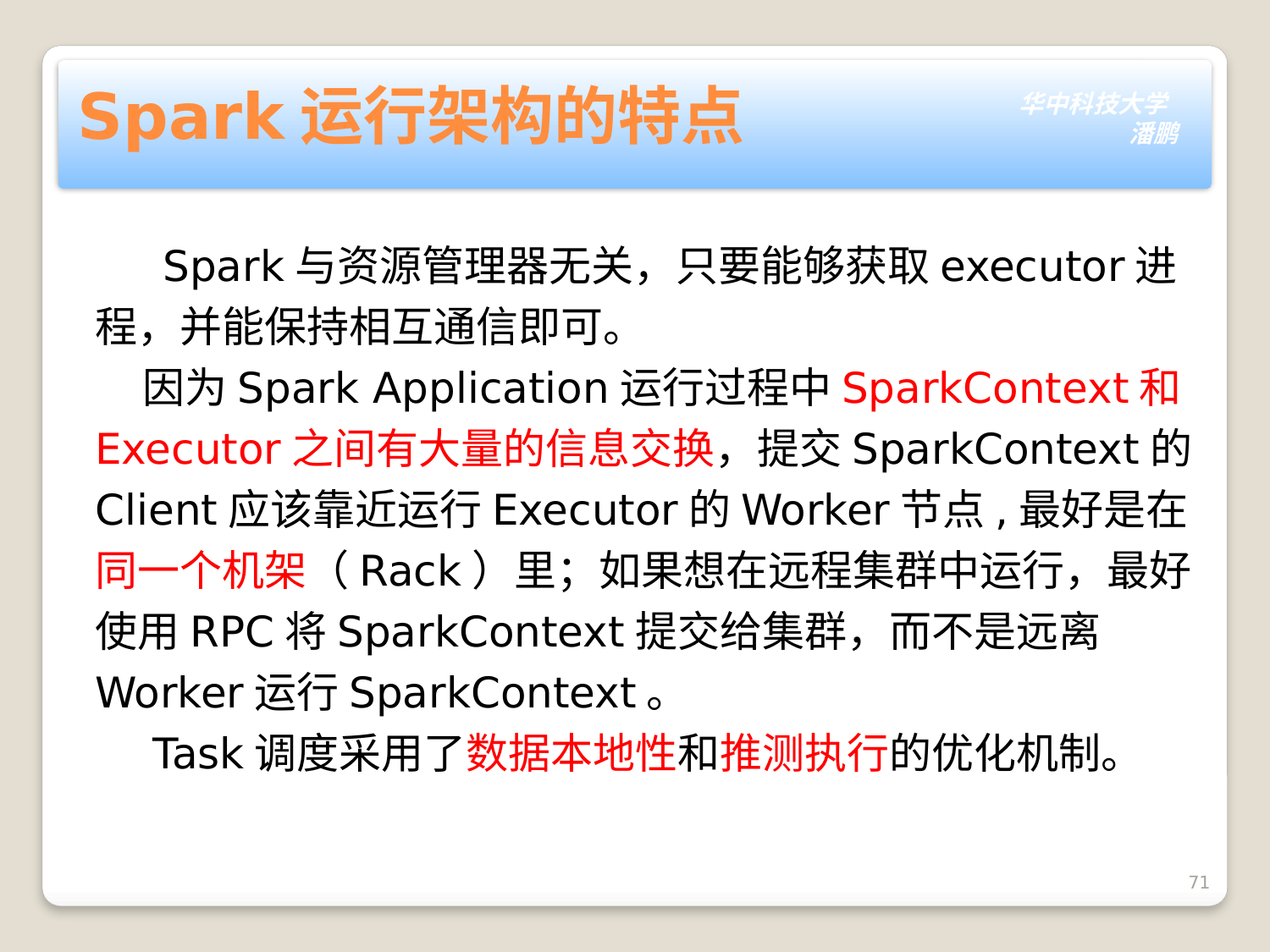

# Spark运行架构的特点
     Spark与资源管理器无关，只要能够获取executor进程，并能保持相互通信即可。
     因为Spark Application运行过程中SparkContext和Executor之间有大量的信息交换，提交SparkContext的Client应该靠近运行Executor的Worker节点,最好是在同一个机架（Rack）里；如果想在远程集群中运行，最好使用RPC将SparkContext提交给集群，而不是远离Worker运行SparkContext。
     Task调度采用了数据本地性和推测执行的优化机制。
71